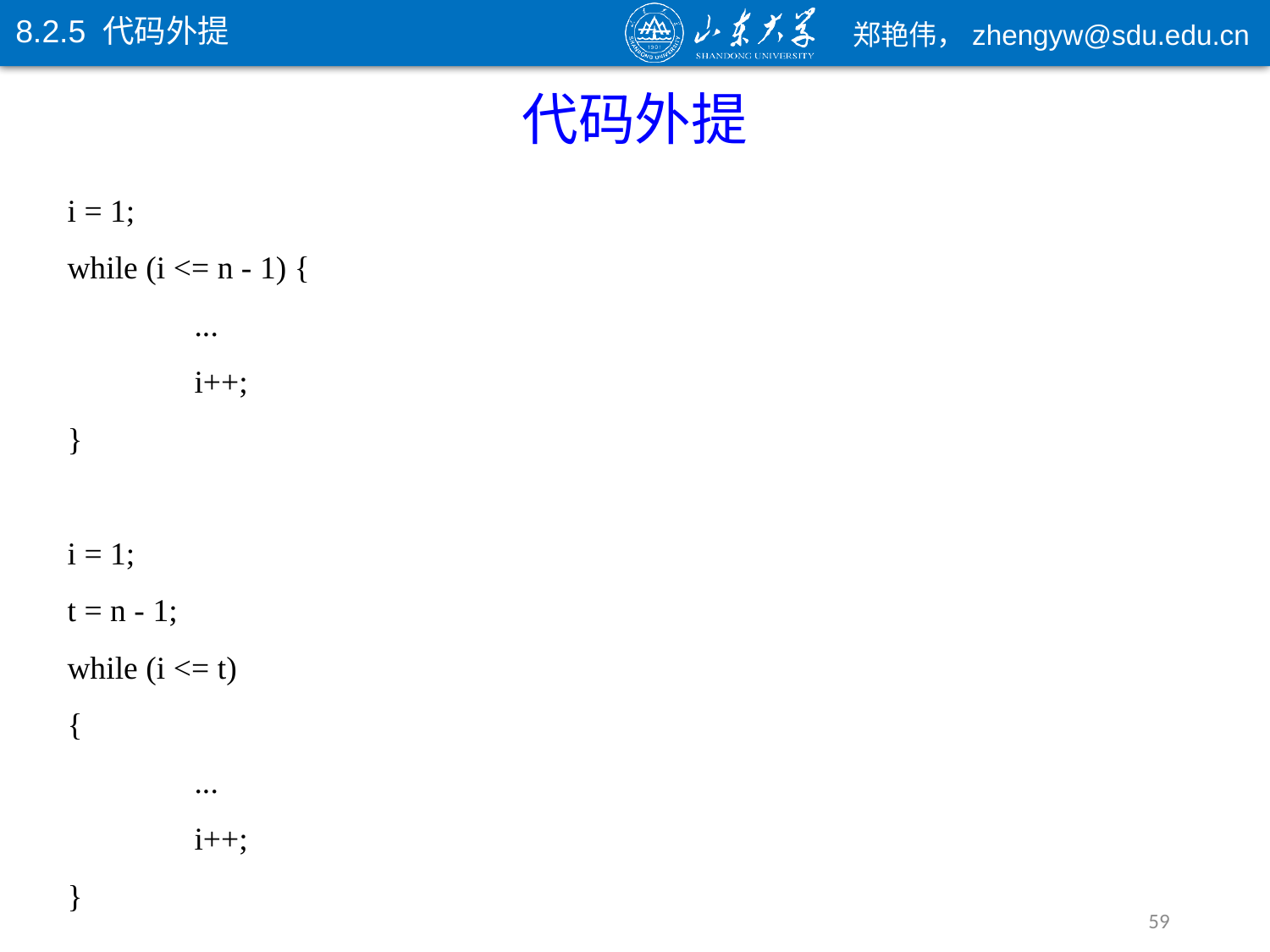

8.2.5 代码外提
代码外提
i = 1;
while (i <= n - 1) {
	...
	i++;
}

i = 1;
t = n - 1;
while (i <= t)
{
	...
	i++;
}
59